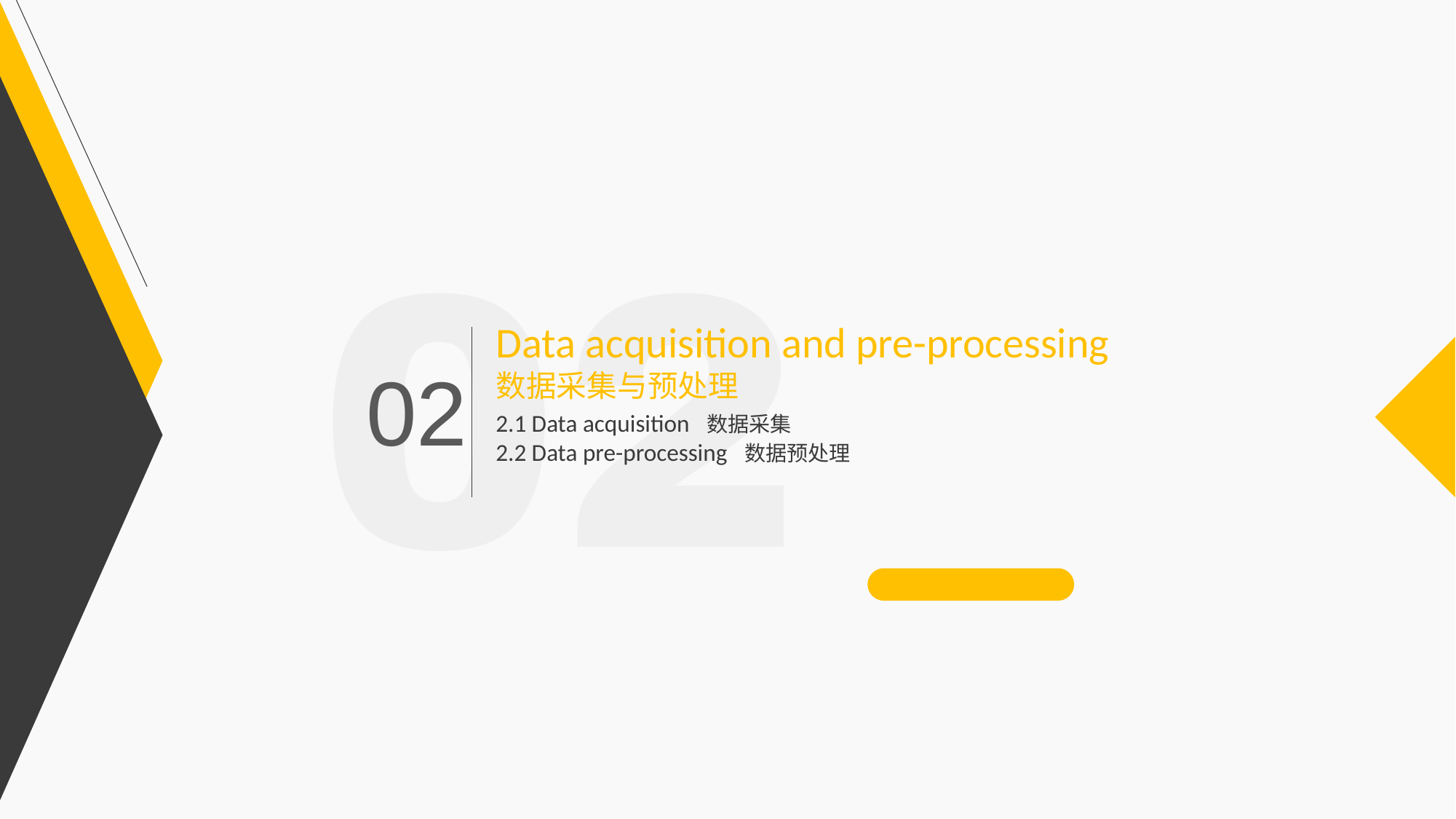

02

Data acquisition and pre-processing
数据采集与预处理
02

2.1 Data acquisition  数据采集
2.2 Data pre-processing  数据预处理